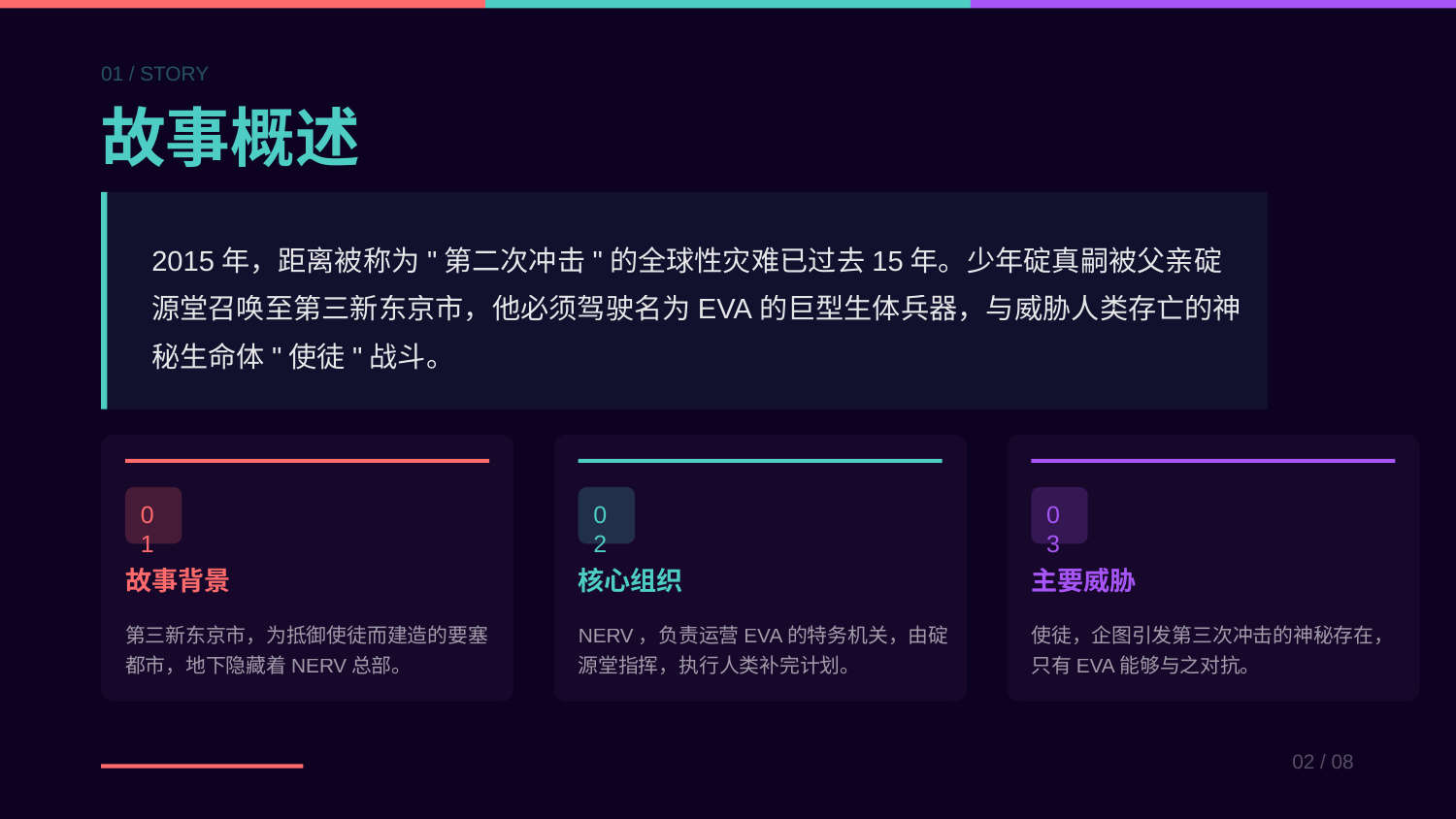

01 / STORY
故事概述

2015年，距离被称为"第二次冲击"的全球性灾难已过去15年。少年碇真嗣被父亲碇源堂召唤至第三新东京市，他必须驾驶名为EVA的巨型生体兵器，与威胁人类存亡的神秘生命体"使徒"战斗。

01
02
03
故事背景
核心组织
主要威胁
第三新东京市，为抵御使徒而建造的要塞都市，地下隐藏着NERV总部。
NERV，负责运营EVA的特务机关，由碇源堂指挥，执行人类补完计划。
使徒，企图引发第三次冲击的神秘存在，只有EVA能够与之对抗。
02 / 08